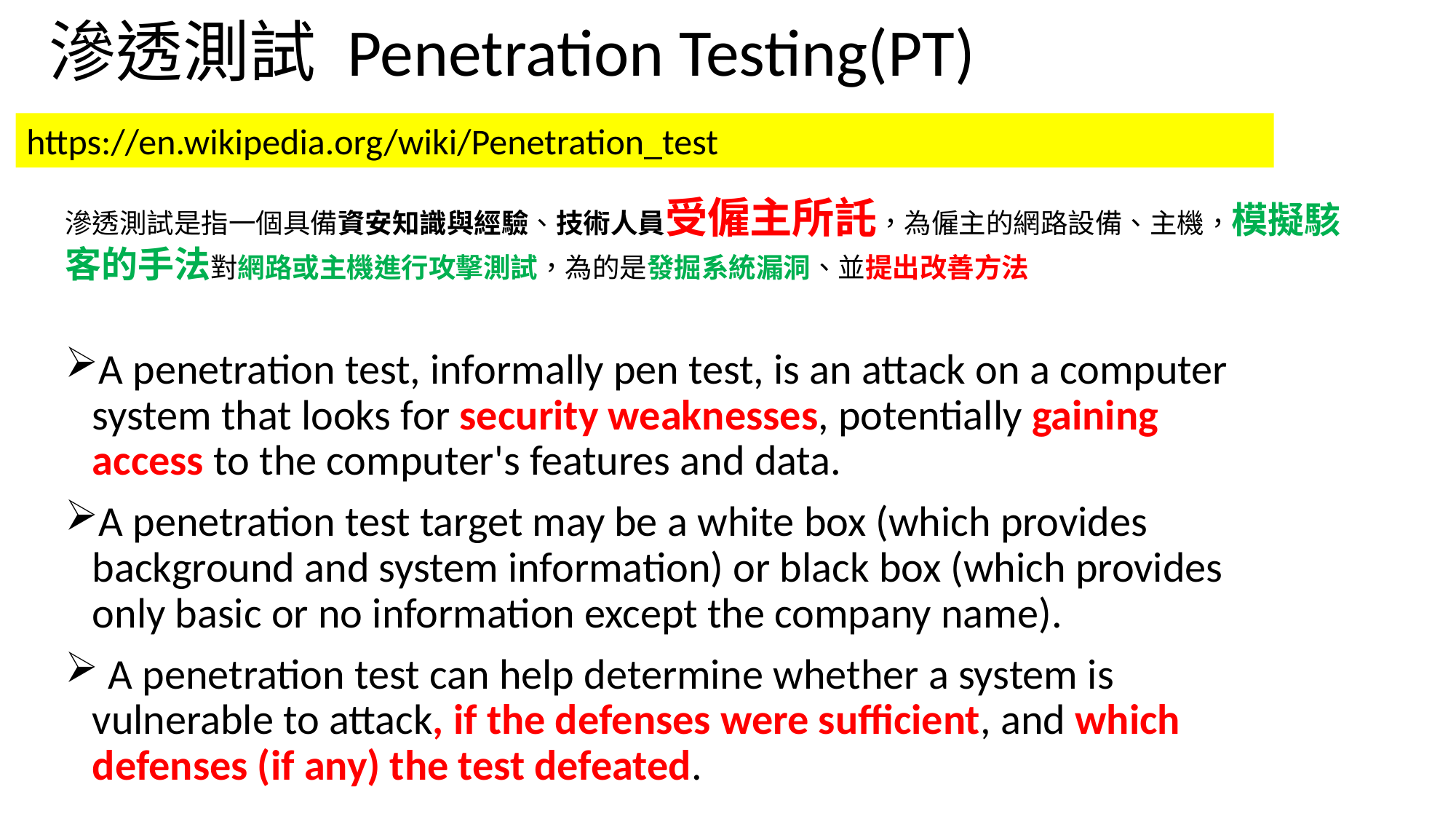

# 滲透測試 Penetration Testing(PT)
https://en.wikipedia.org/wiki/Penetration_test
滲透測試是指一個具備資安知識與經驗、技術人員受僱主所託，為僱主的網路設備、主機，模擬駭客的手法對網路或主機進行攻擊測試，為的是發掘系統漏洞、並提出改善方法
A penetration test, informally pen test, is an attack on a computer system that looks for security weaknesses, potentially gaining access to the computer's features and data.
A penetration test target may be a white box (which provides background and system information) or black box (which provides only basic or no information except the company name).
 A penetration test can help determine whether a system is vulnerable to attack, if the defenses were sufficient, and which defenses (if any) the test defeated.